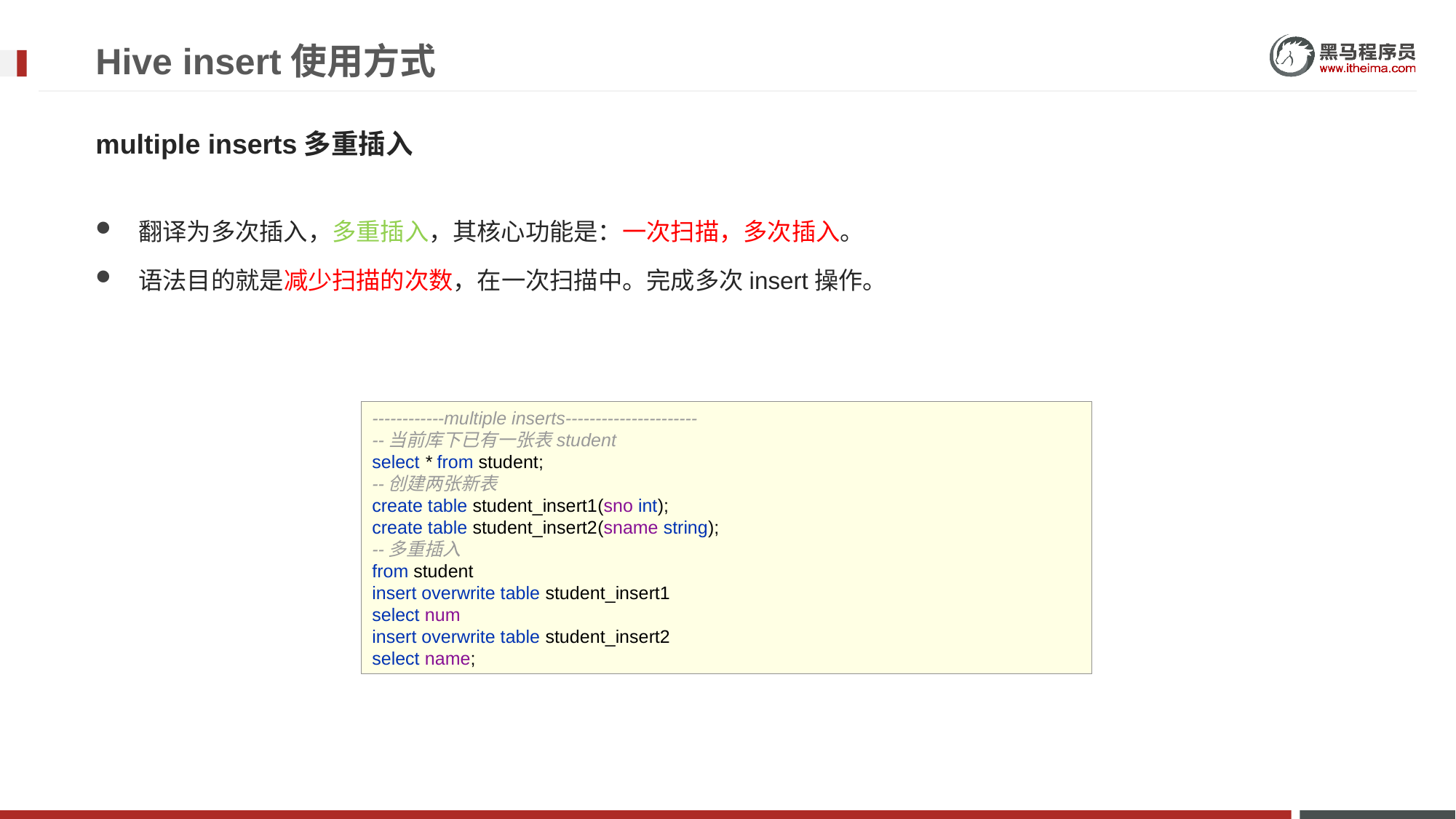

# Hive insert使用方式
multiple inserts多重插入
翻译为多次插入，多重插入，其核心功能是：一次扫描，多次插入。
语法目的就是减少扫描的次数，在一次扫描中。完成多次insert操作。
------------multiple inserts----------------------
--当前库下已有一张表student
select * from student;
--创建两张新表
create table student_insert1(sno int);
create table student_insert2(sname string);
--多重插入
from student
insert overwrite table student_insert1
select num
insert overwrite table student_insert2
select name;